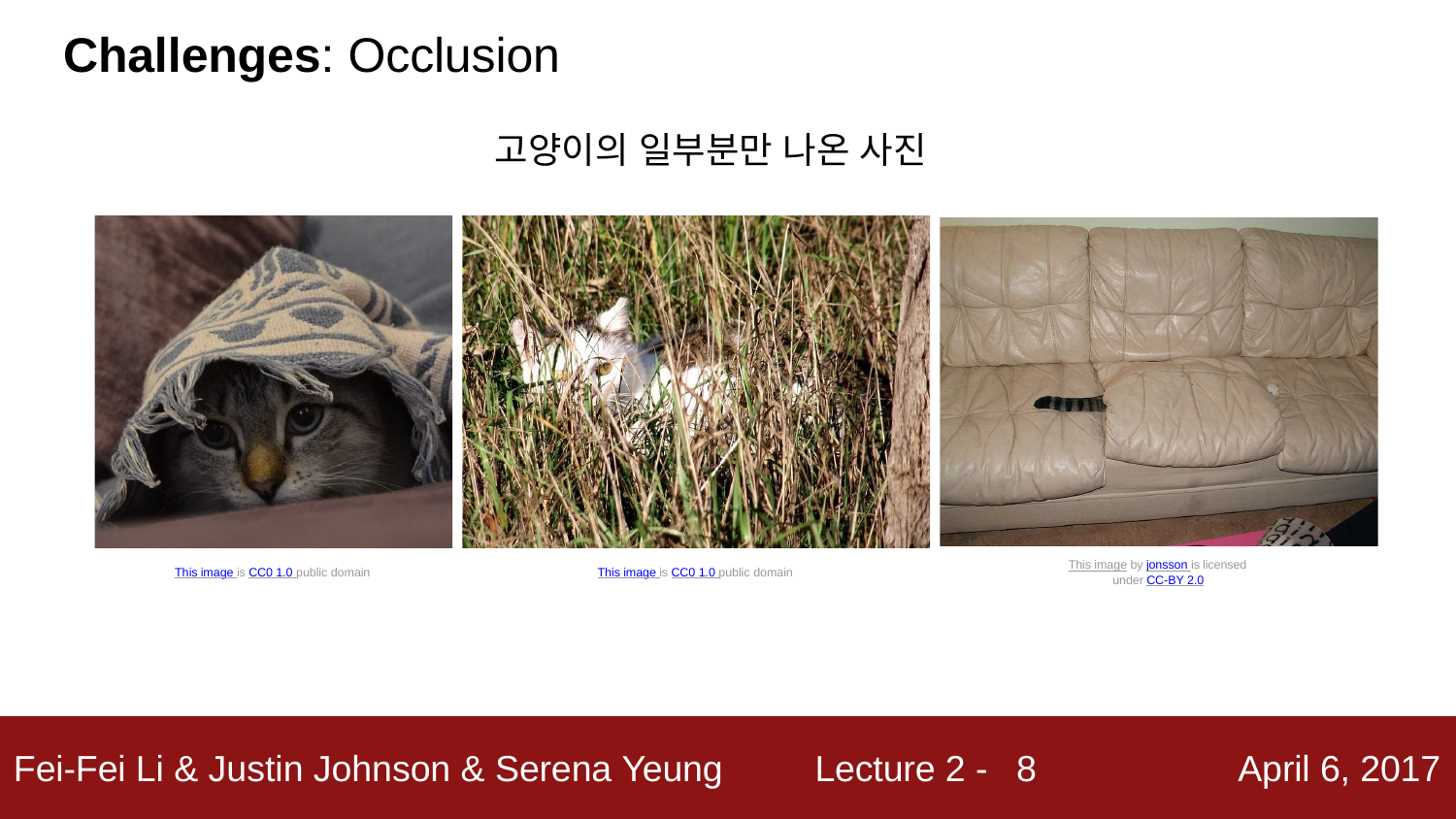

# Challenges: Occlusion
고양이의 일부분만 나온 사진

This image by jonsson is licensed  under CC-BY 2.0
This image is CC0 1.0 public domain
This image is CC0 1.0 public domain
8
Fei-Fei Li & Justin Johnson & Serena Yeung
Lecture 2 -
April 6, 2017